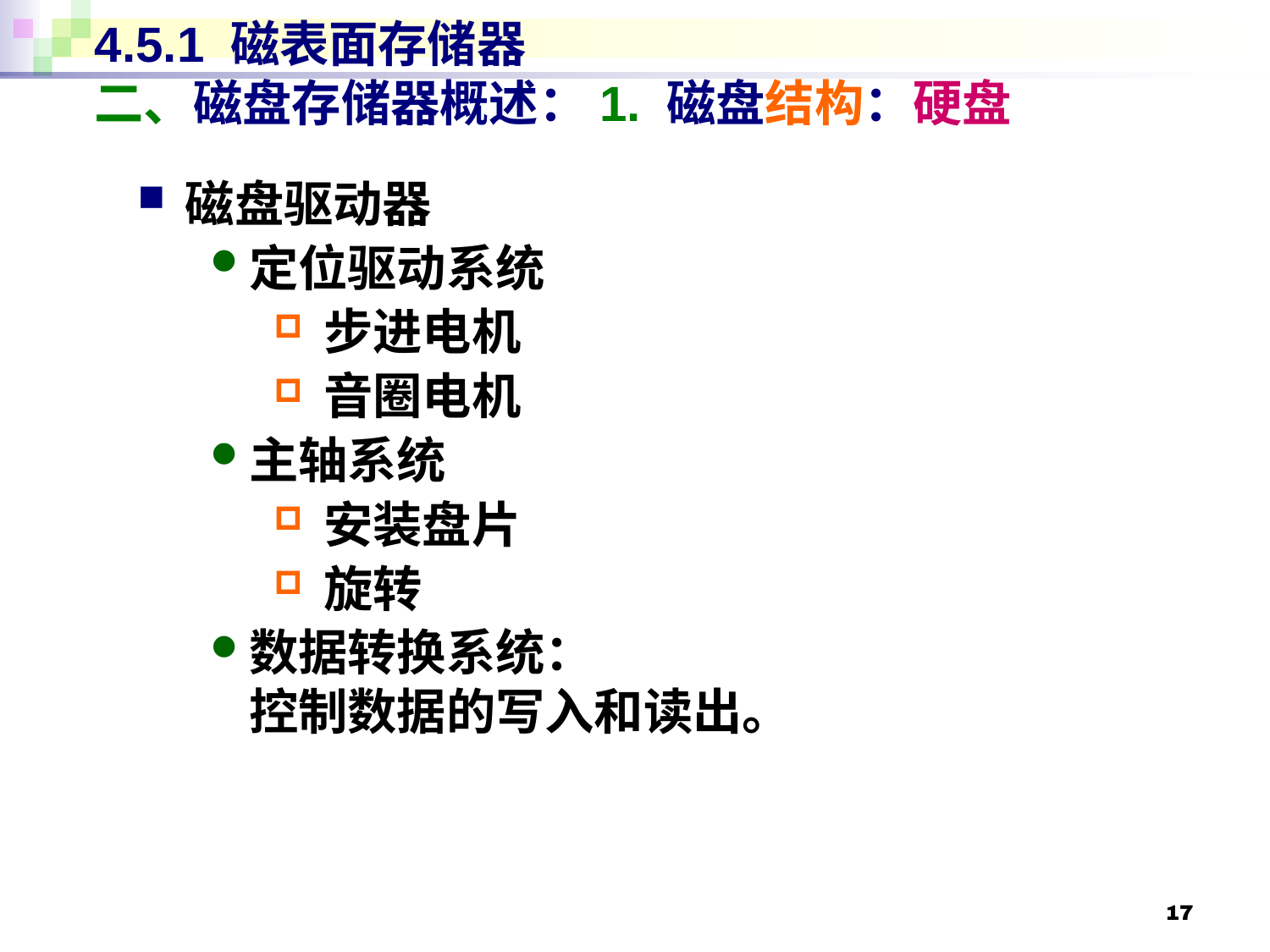

# 4.5.1 磁表面存储器 二、磁盘存储器概述：1. 磁盘结构：硬盘
磁盘驱动器
定位驱动系统
步进电机
音圈电机
主轴系统
安装盘片
旋转
数据转换系统：
控制数据的写入和读出。
17